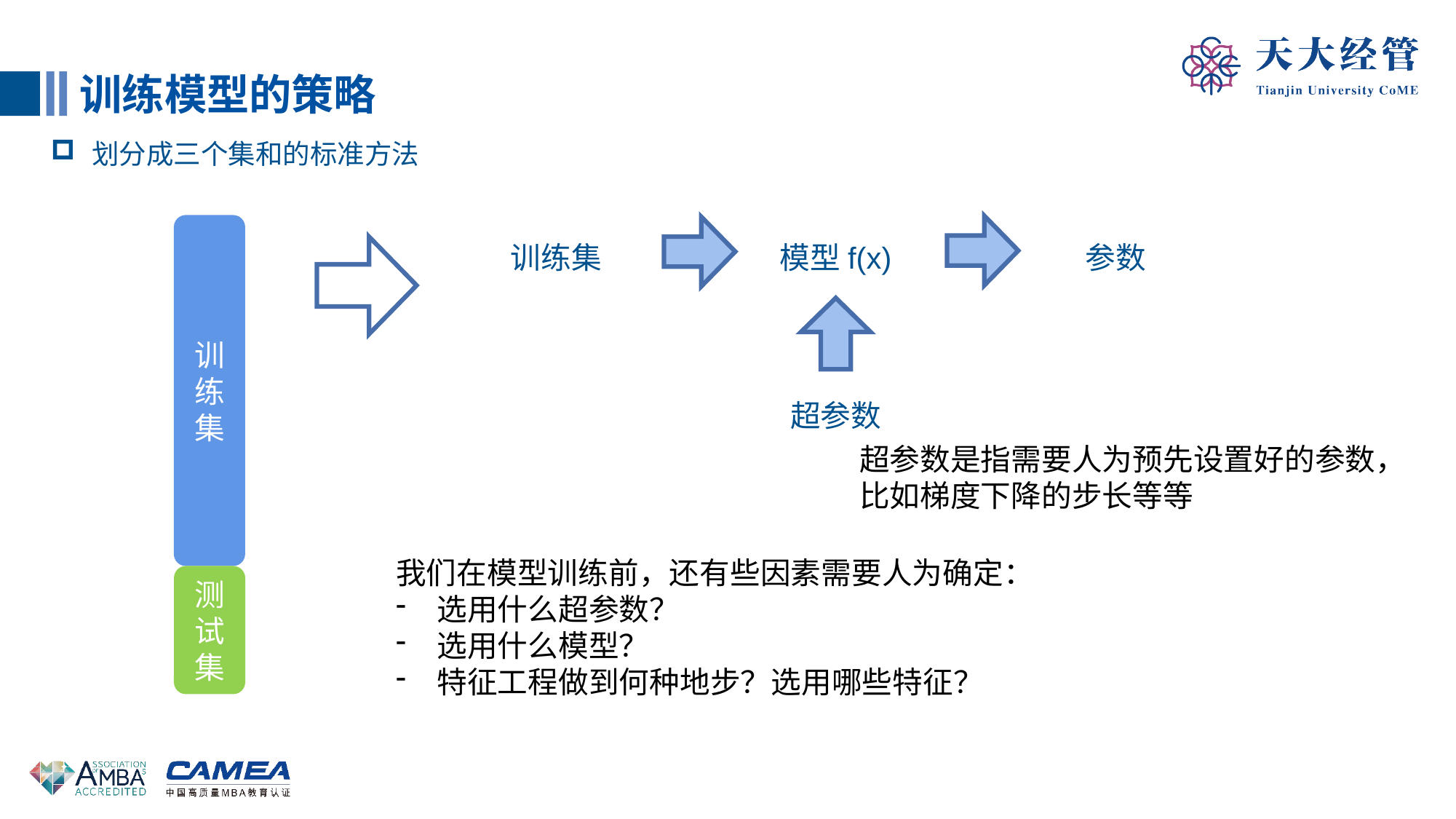

训练模型的策略

划分成三个集和的标准方法
训练集

训练集
模型f(x)
参数

超参数
超参数是指需要人为预先设置好的参数，比如梯度下降的步长等等
我们在模型训练前，还有些因素需要人为确定：
选用什么超参数？
选用什么模型？
特征工程做到何种地步？选用哪些特征？
测试集